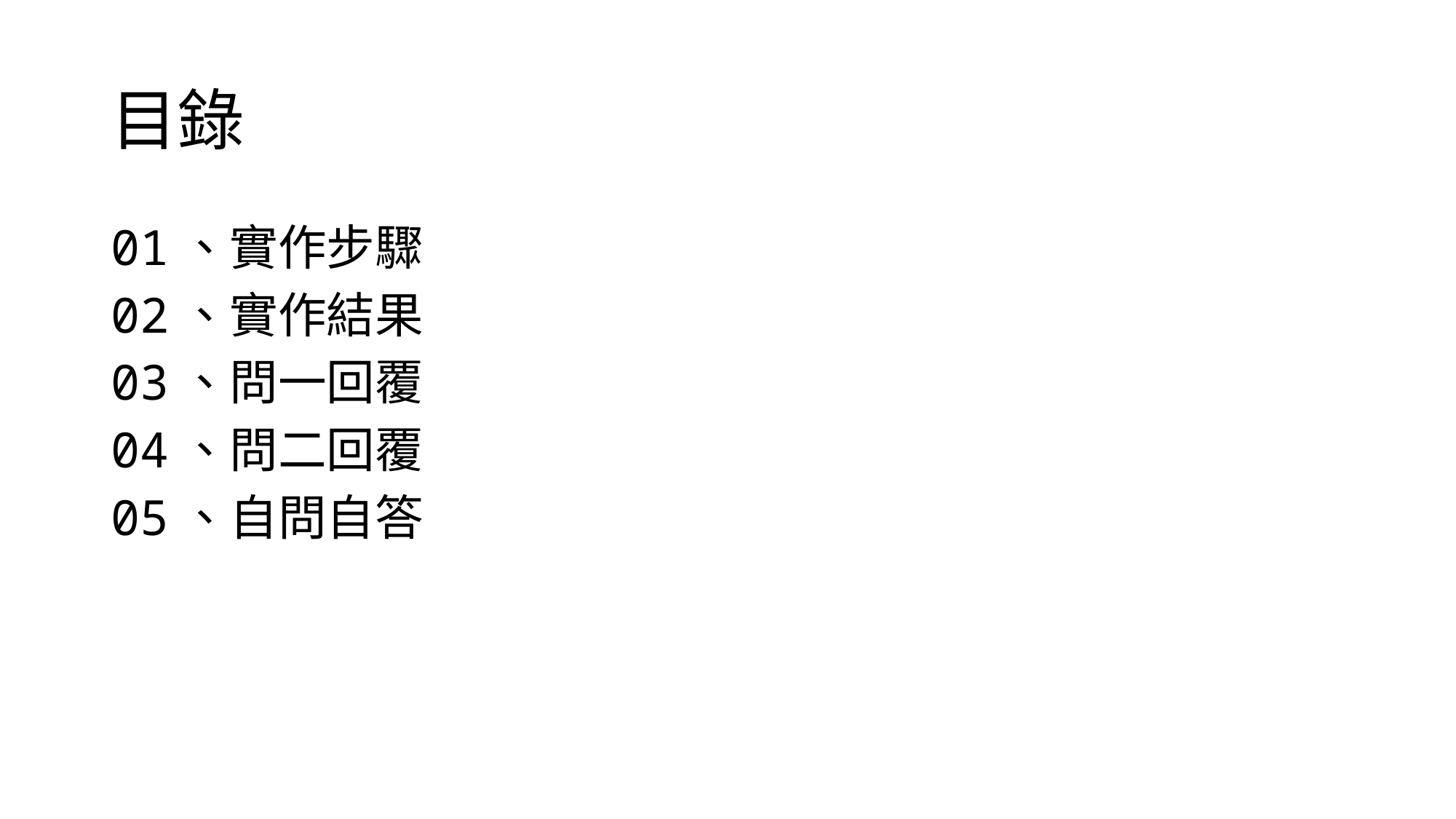

# 目錄
01、實作步驟
02、實作結果
03、問一回覆
04、問二回覆
05、自問自答